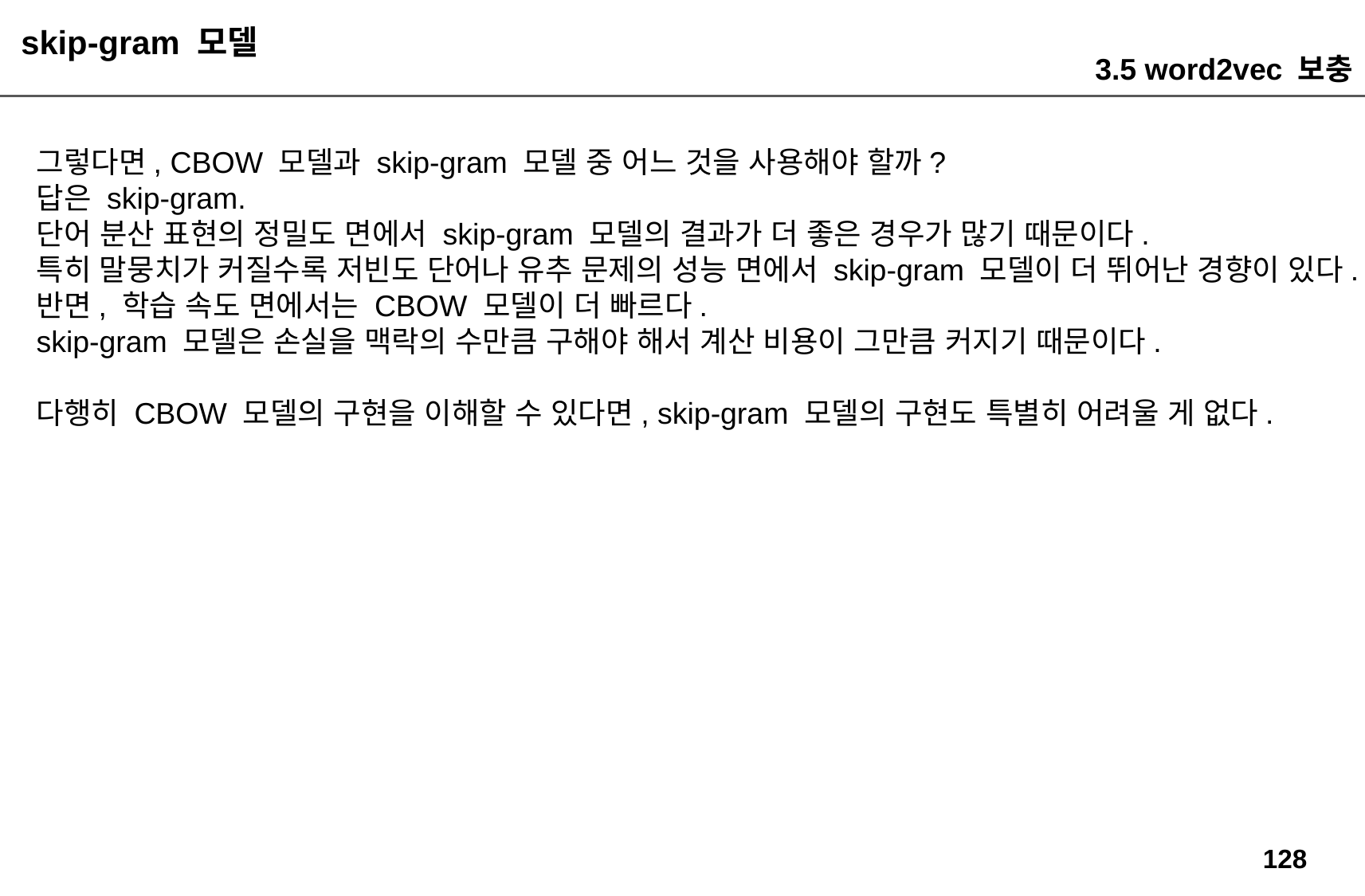

skip-gram 모델
3.5 word2vec 보충
그렇다면, CBOW 모델과 skip-gram 모델 중 어느 것을 사용해야 할까?
답은 skip-gram.
단어 분산 표현의 정밀도 면에서 skip-gram 모델의 결과가 더 좋은 경우가 많기 때문이다.
특히 말뭉치가 커질수록 저빈도 단어나 유추 문제의 성능 면에서 skip-gram 모델이 더 뛰어난 경향이 있다.
반면, 학습 속도 면에서는 CBOW 모델이 더 빠르다.
skip-gram 모델은 손실을 맥락의 수만큼 구해야 해서 계산 비용이 그만큼 커지기 때문이다.

다행히 CBOW 모델의 구현을 이해할 수 있다면, skip-gram 모델의 구현도 특별히 어려울 게 없다.